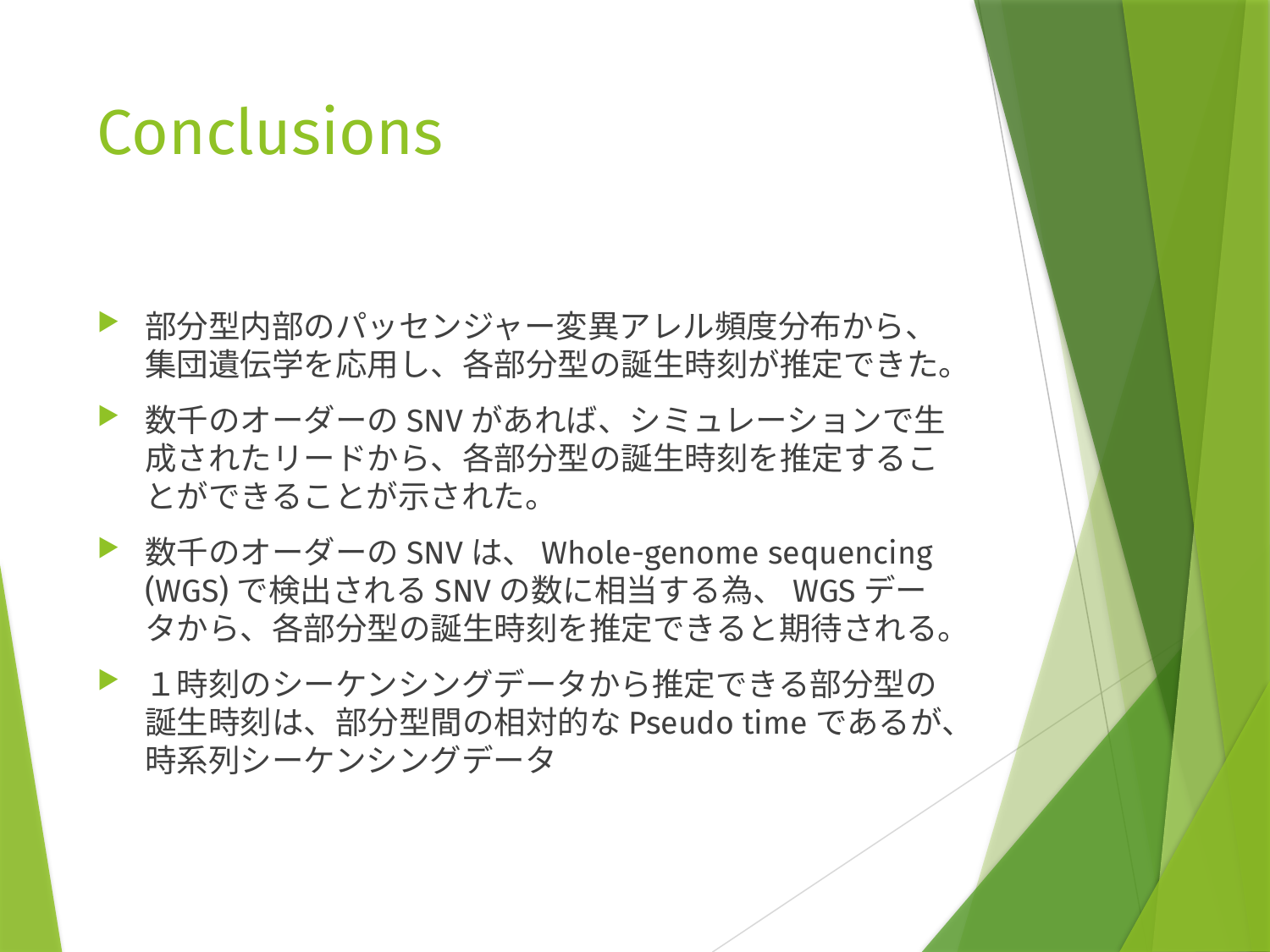

# Conclusions
部分型内部のパッセンジャー変異アレル頻度分布から、集団遺伝学を応用し、各部分型の誕生時刻が推定できた。
数千のオーダーのSNVがあれば、シミュレーションで生成されたリードから、各部分型の誕生時刻を推定することができることが示された。
数千のオーダーのSNVは、Whole-genome sequencing (WGS)で検出されるSNVの数に相当する為、WGSデータから、各部分型の誕生時刻を推定できると期待される。
１時刻のシーケンシングデータから推定できる部分型の誕生時刻は、部分型間の相対的なPseudo timeであるが、時系列シーケンシングデータ